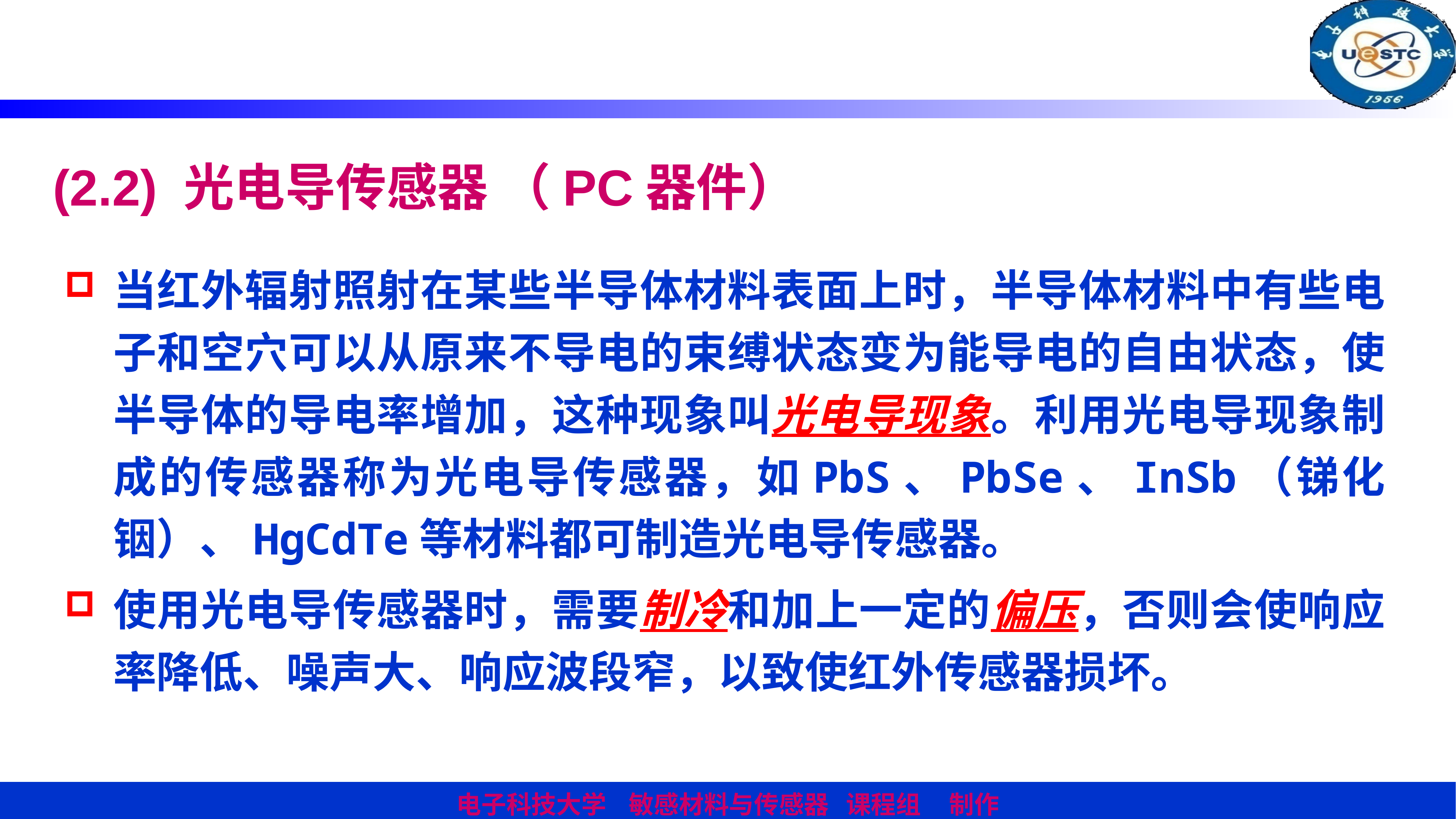

(2.2) 光电导传感器 （PC器件）
当红外辐射照射在某些半导体材料表面上时，半导体材料中有些电子和空穴可以从原来不导电的束缚状态变为能导电的自由状态，使半导体的导电率增加，这种现象叫光电导现象。利用光电导现象制成的传感器称为光电导传感器，如PbS、PbSe、InSb（锑化铟）、HgCdTe等材料都可制造光电导传感器。
使用光电导传感器时，需要制冷和加上一定的偏压，否则会使响应率降低、噪声大、响应波段窄，以致使红外传感器损坏。